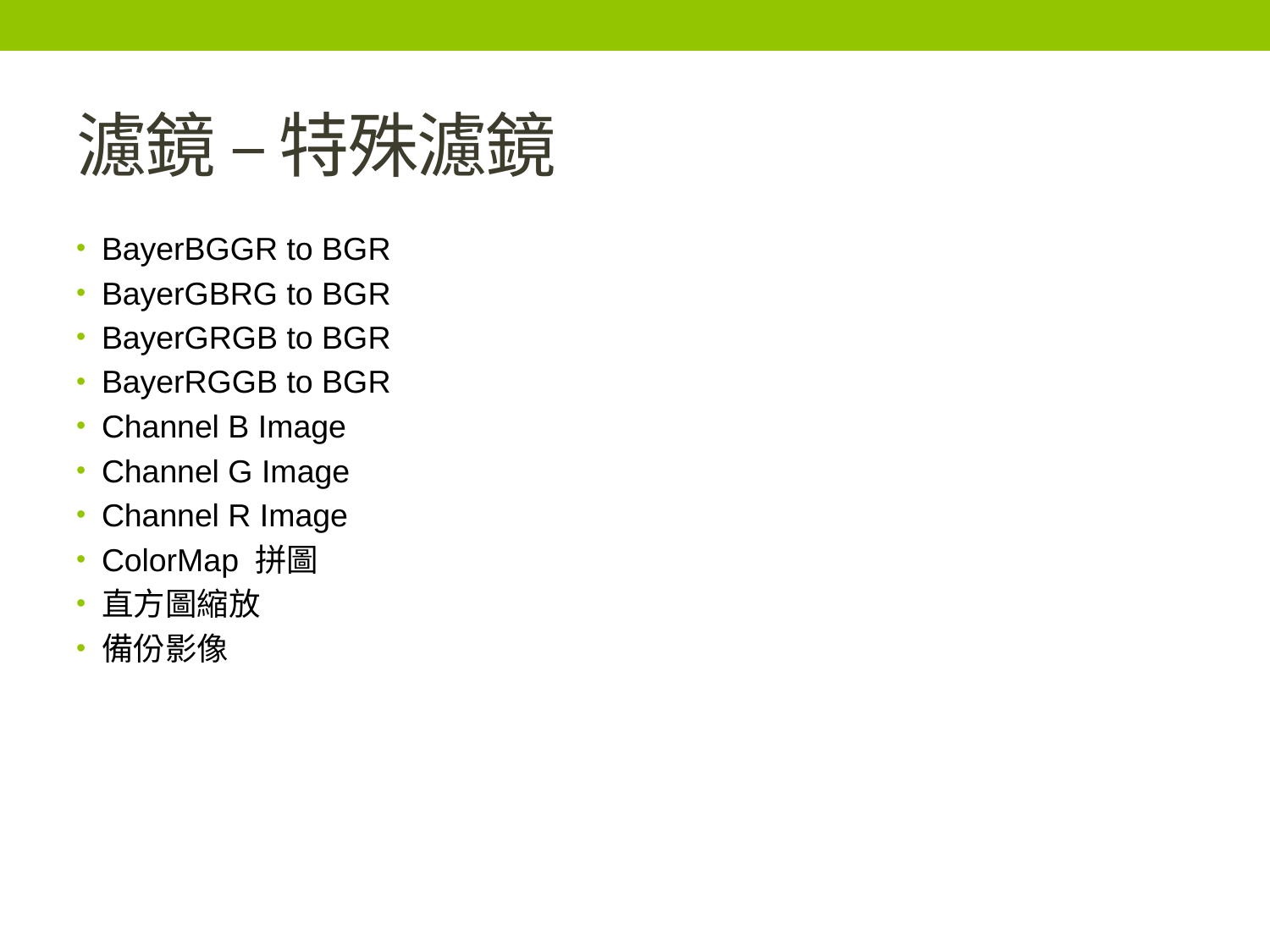

# 濾鏡 – 特殊濾鏡
BayerBGGR to BGR
BayerGBRG to BGR
BayerGRGB to BGR
BayerRGGB to BGR
Channel B Image
Channel G Image
Channel R Image
ColorMap 拼圖
直方圖縮放
備份影像